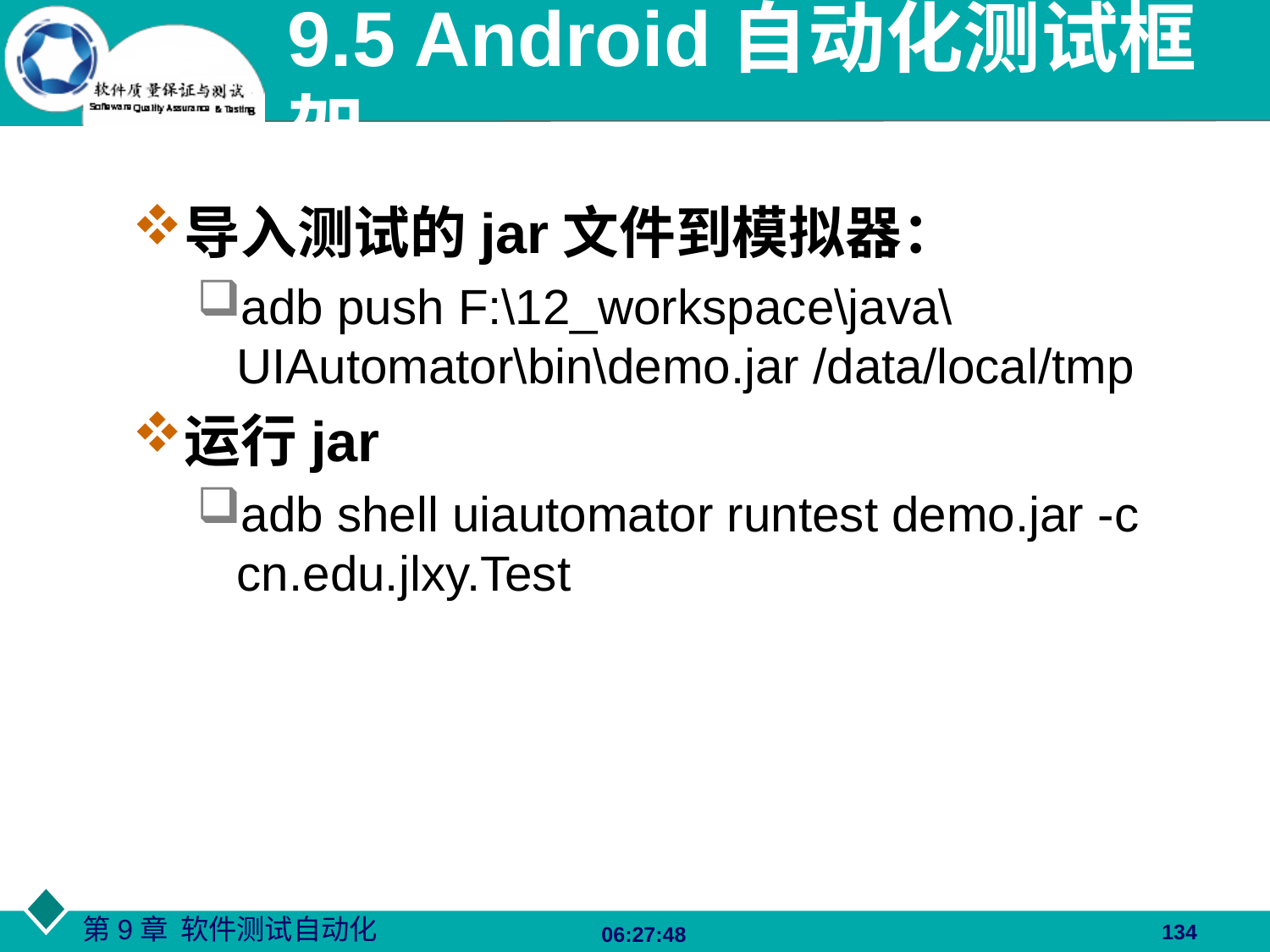

# 9.5 Android自动化测试框架
导入测试的jar文件到模拟器：
adb push F:\12_workspace\java\UIAutomator\bin\demo.jar /data/local/tmp
运行jar
adb shell uiautomator runtest demo.jar -c cn.edu.jlxy.Test
134
06:27:48